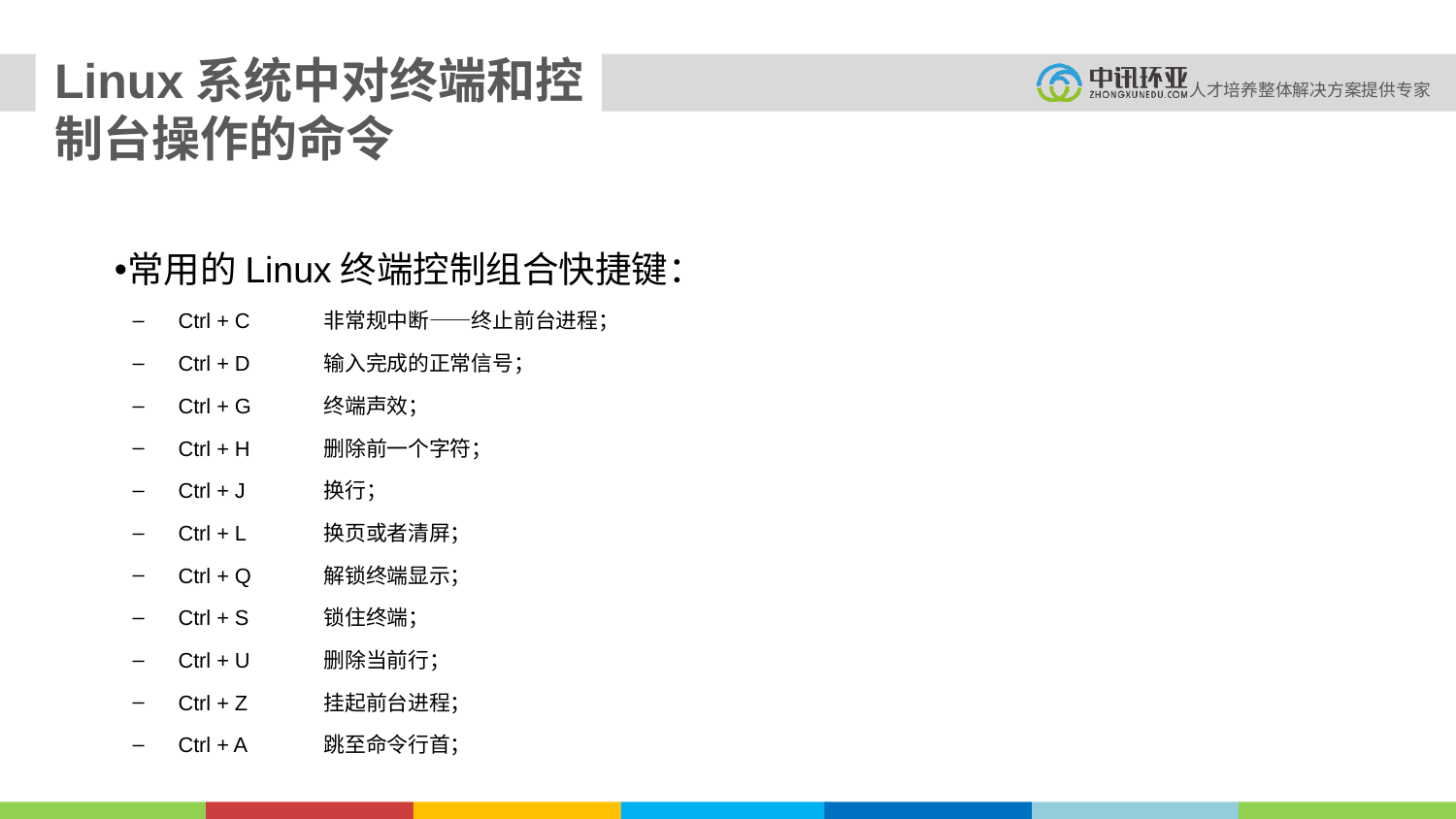

Linux系统中对终端和控制台操作的命令
常用的Linux终端控制组合快捷键：
Ctrl + C	非常规中断——终止前台进程；
Ctrl + D	输入完成的正常信号；
Ctrl + G	终端声效；
Ctrl + H	删除前一个字符；
Ctrl + J	换行；
Ctrl + L	换页或者清屏；
Ctrl + Q	解锁终端显示；
Ctrl + S	锁住终端；
Ctrl + U	删除当前行；
Ctrl + Z	挂起前台进程；
Ctrl + A	跳至命令行首；